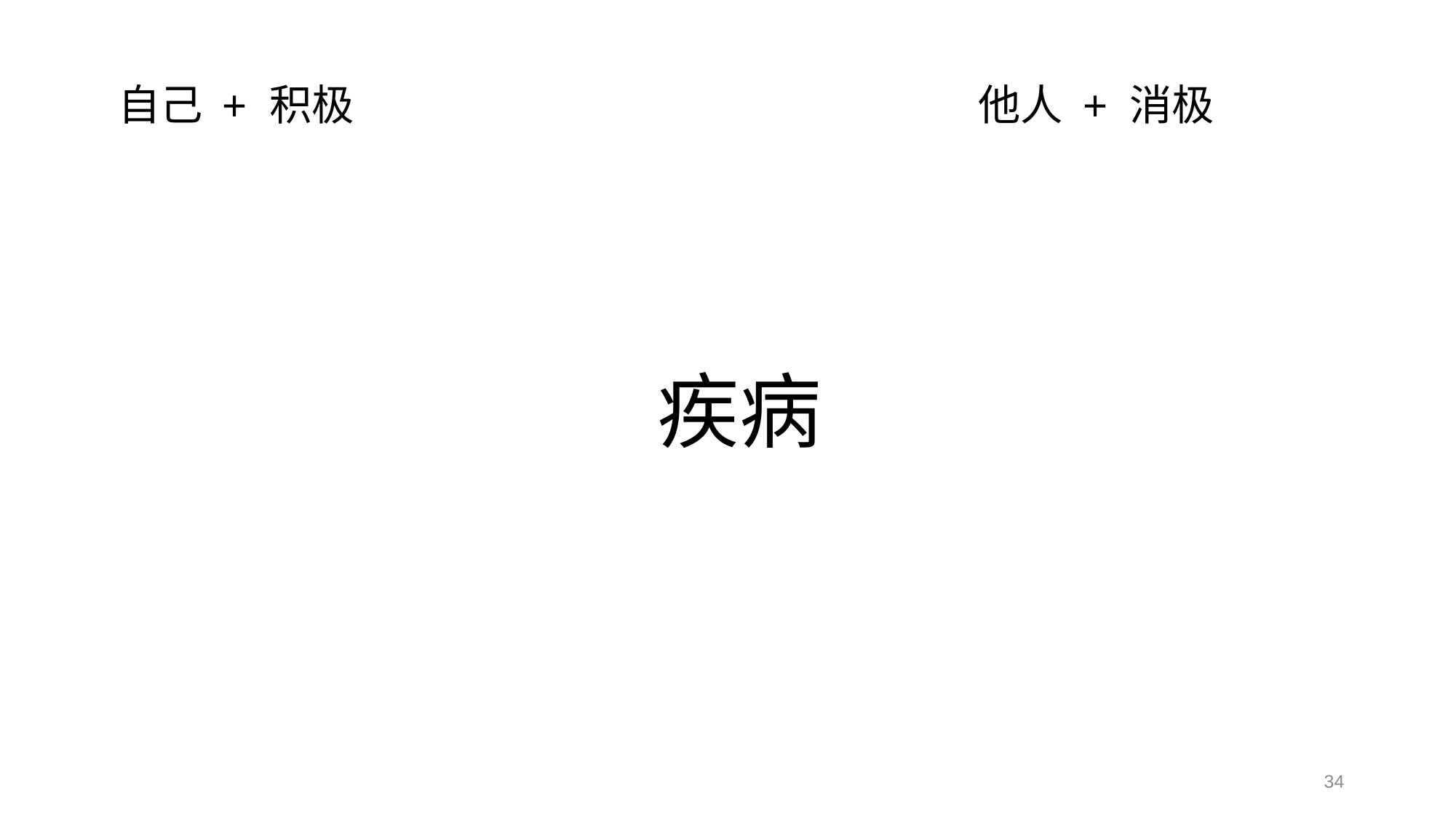

自己 + 积极                                                                  他人 + 消极
疾病
34